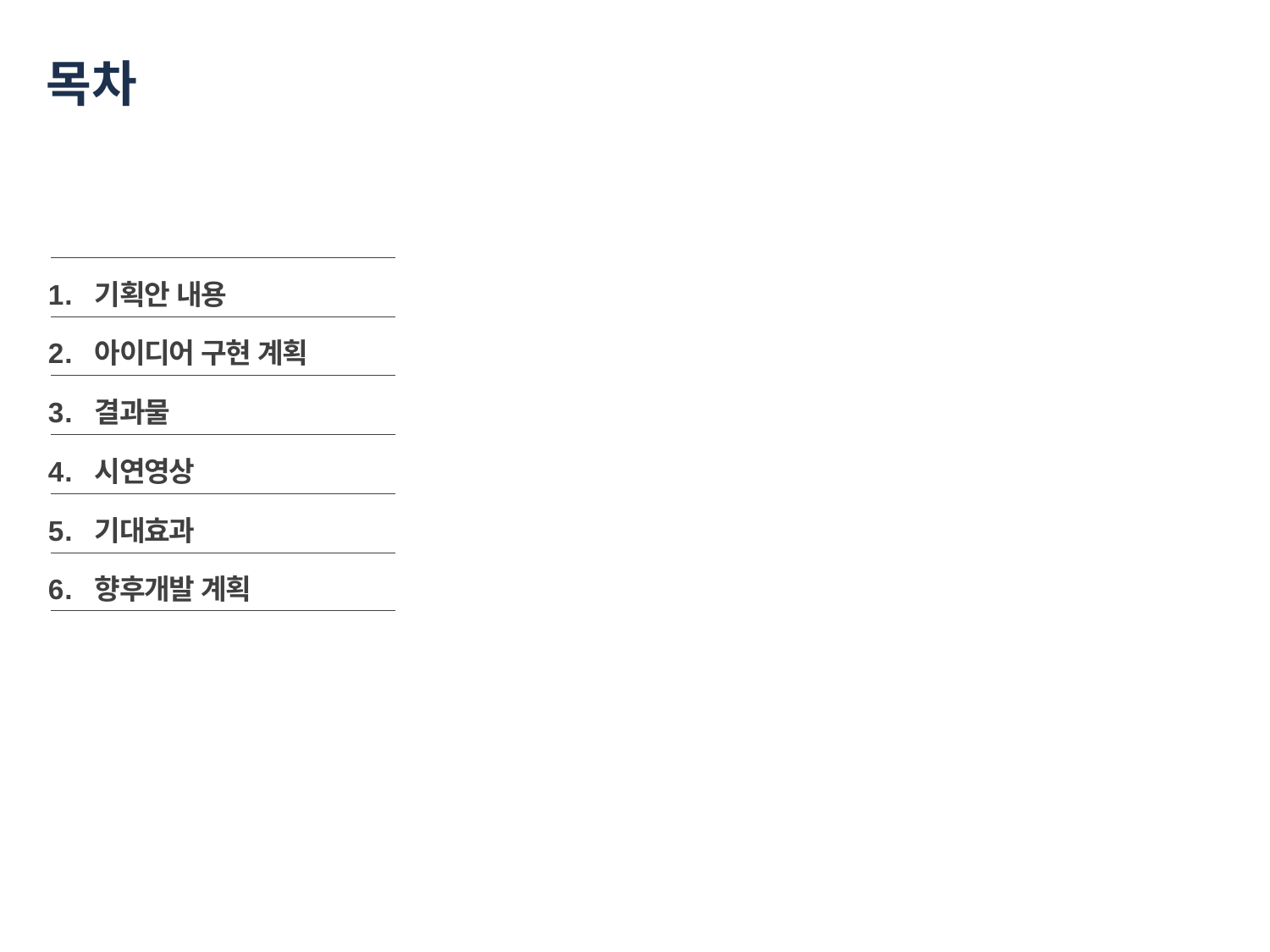

# 목차
기획안 내용
아이디어 구현 계획
결과물
시연영상
기대효과
향후개발 계획